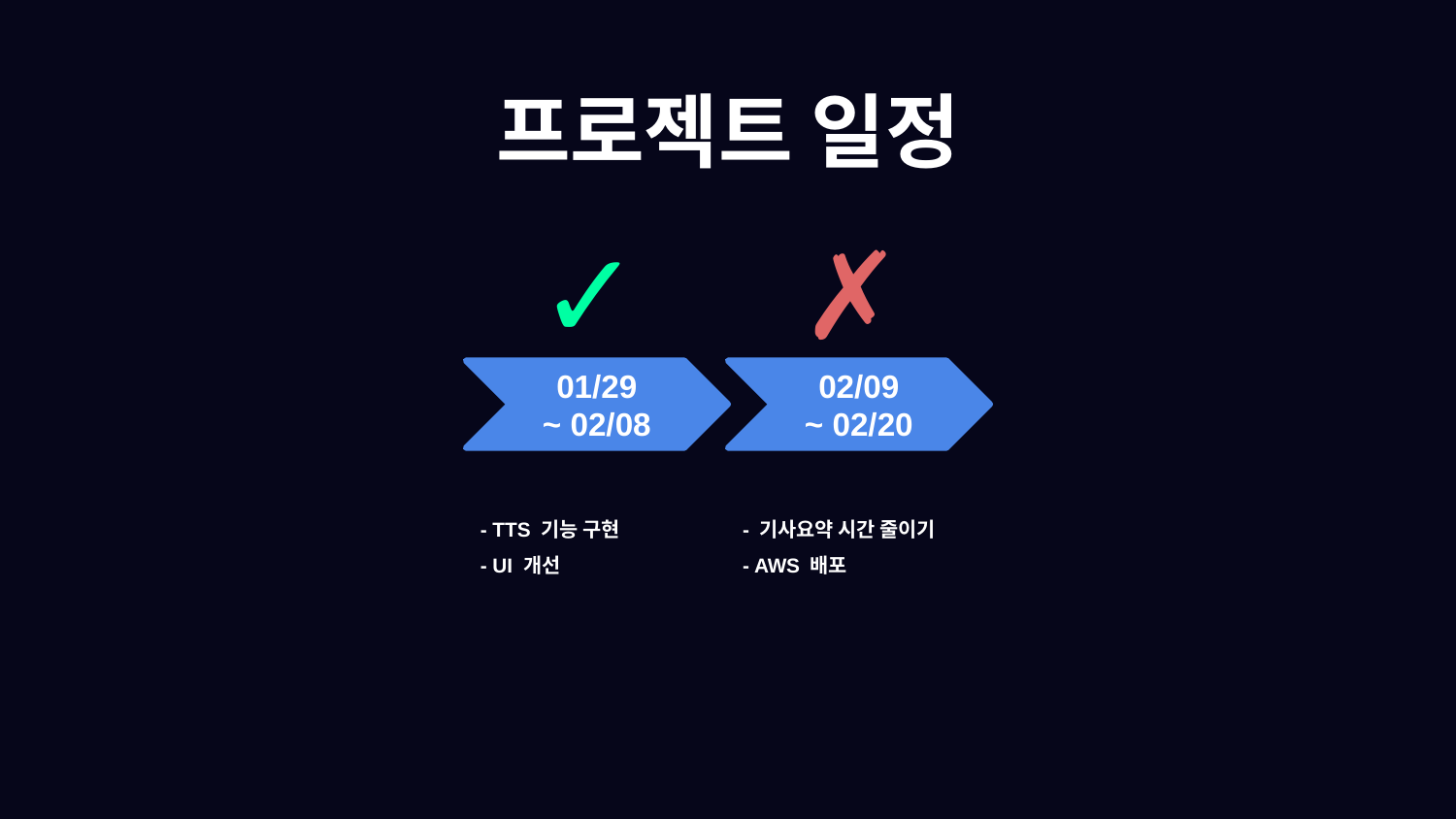

프로젝트 일정
✓
✗
01/29
~ 02/08
02/09
~ 02/20

- TTS 기능 구현
- UI 개선

- 기사요약 시간 줄이기
- AWS 배포